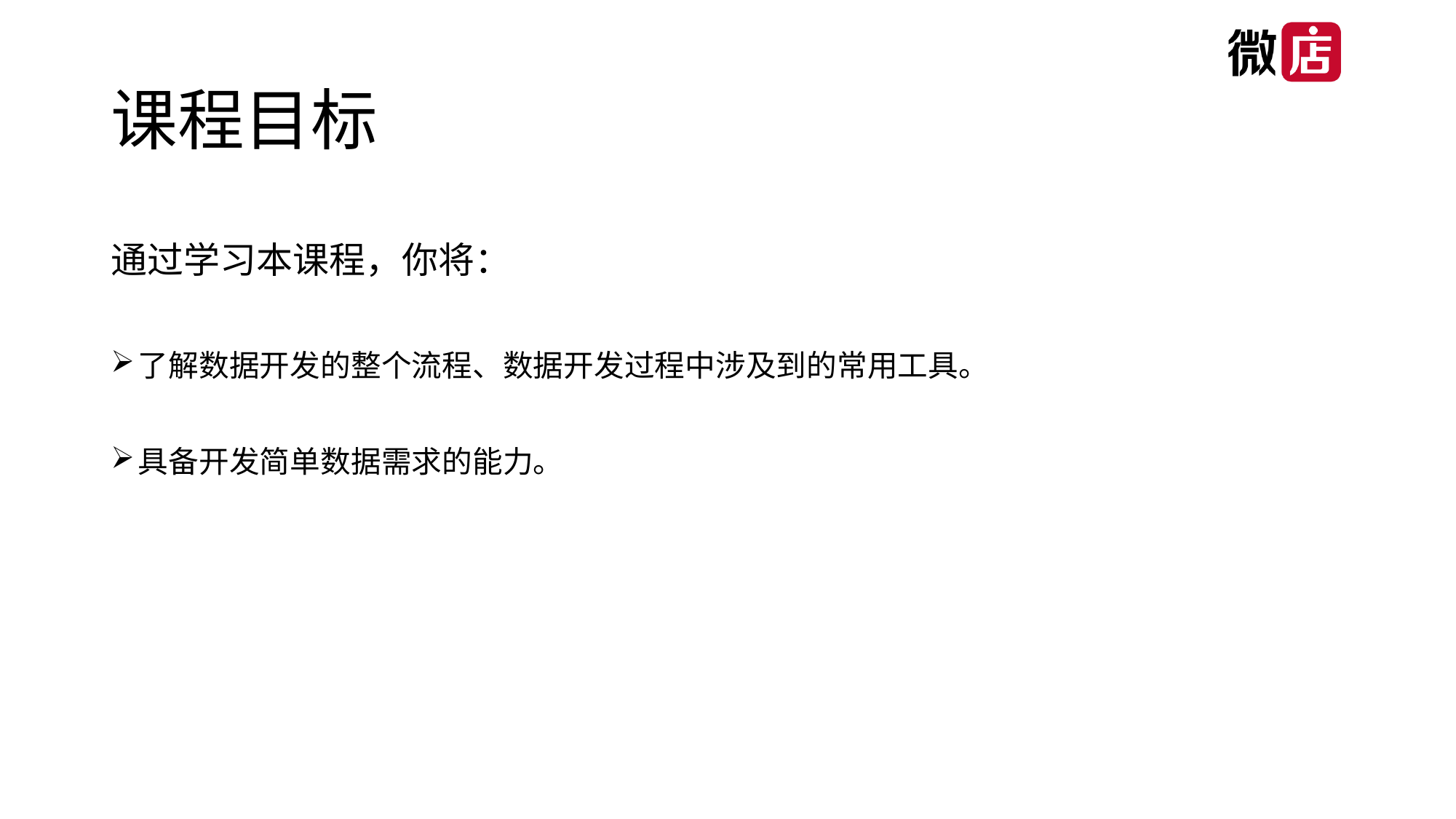

# 课程目标
通过学习本课程，你将：

了解数据开发的整个流程、数据开发过程中涉及到的常用工具。

具备开发简单数据需求的能力。